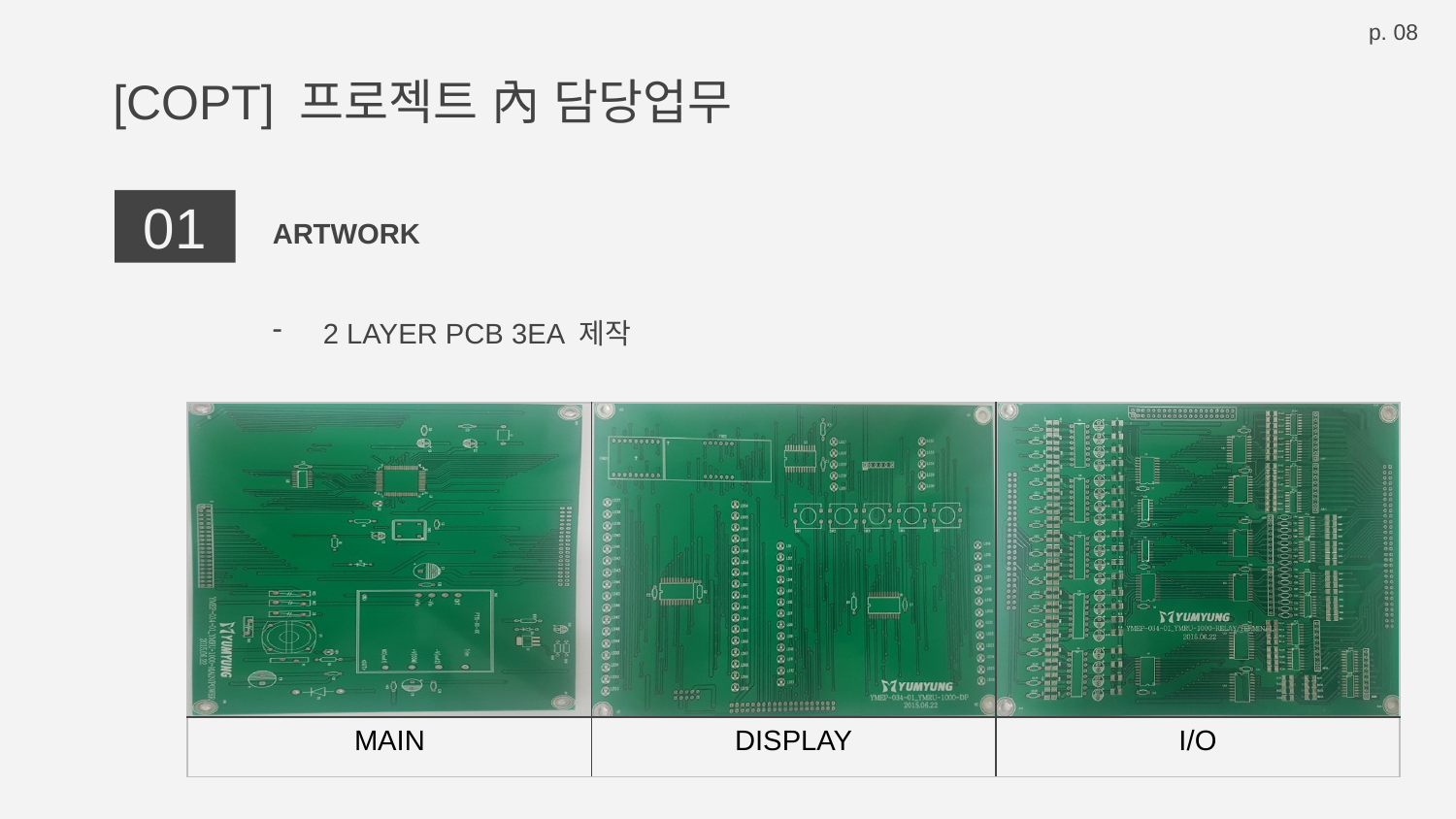

p. 08
# [COPT] 프로젝트 內 담당업무
01
ARTWORK
2 LAYER PCB 3EA 제작
|  |  |  |
| --- | --- | --- |
| MAIN | DISPLAY | I/O |